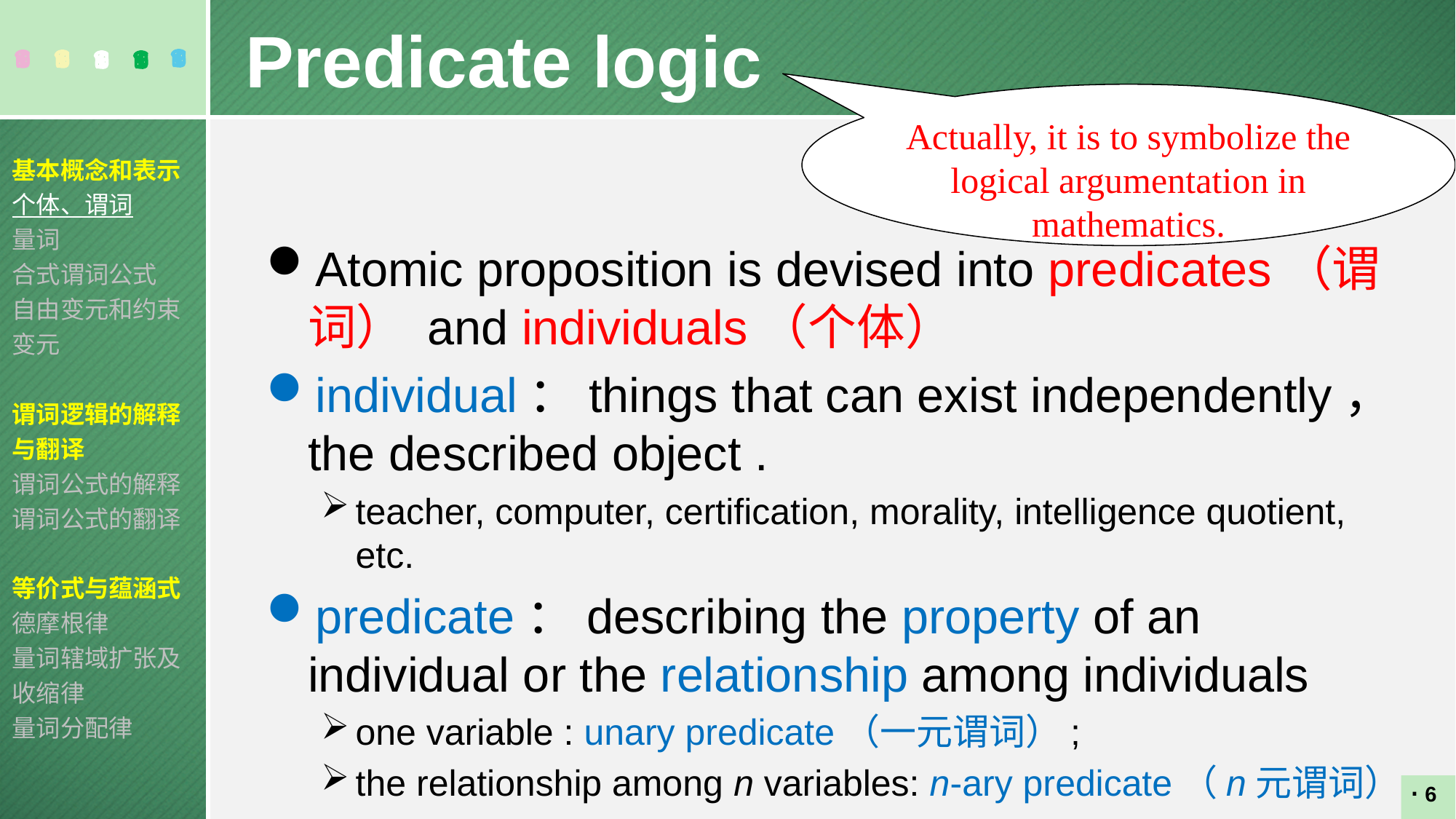

Predicate logic

Actually, it is to symbolize the logical argumentation in mathematics.
基本概念和表示
个体、谓词
量词
合式谓词公式
自由变元和约束变元

谓词逻辑的解释与翻译
谓词公式的解释
谓词公式的翻译

等价式与蕴涵式
德摩根律
量词辖域扩张及收缩律
量词分配律

Atomic proposition is devised into predicates（谓词） and individuals（个体）
individual：things that can exist independently， the described object .
teacher, computer, certification, morality, intelligence quotient, etc.
predicate：describing the property of an individual or the relationship among individuals
one variable : unary predicate（一元谓词）;
the relationship among n variables: n-ary predicate（n元谓词）.
6